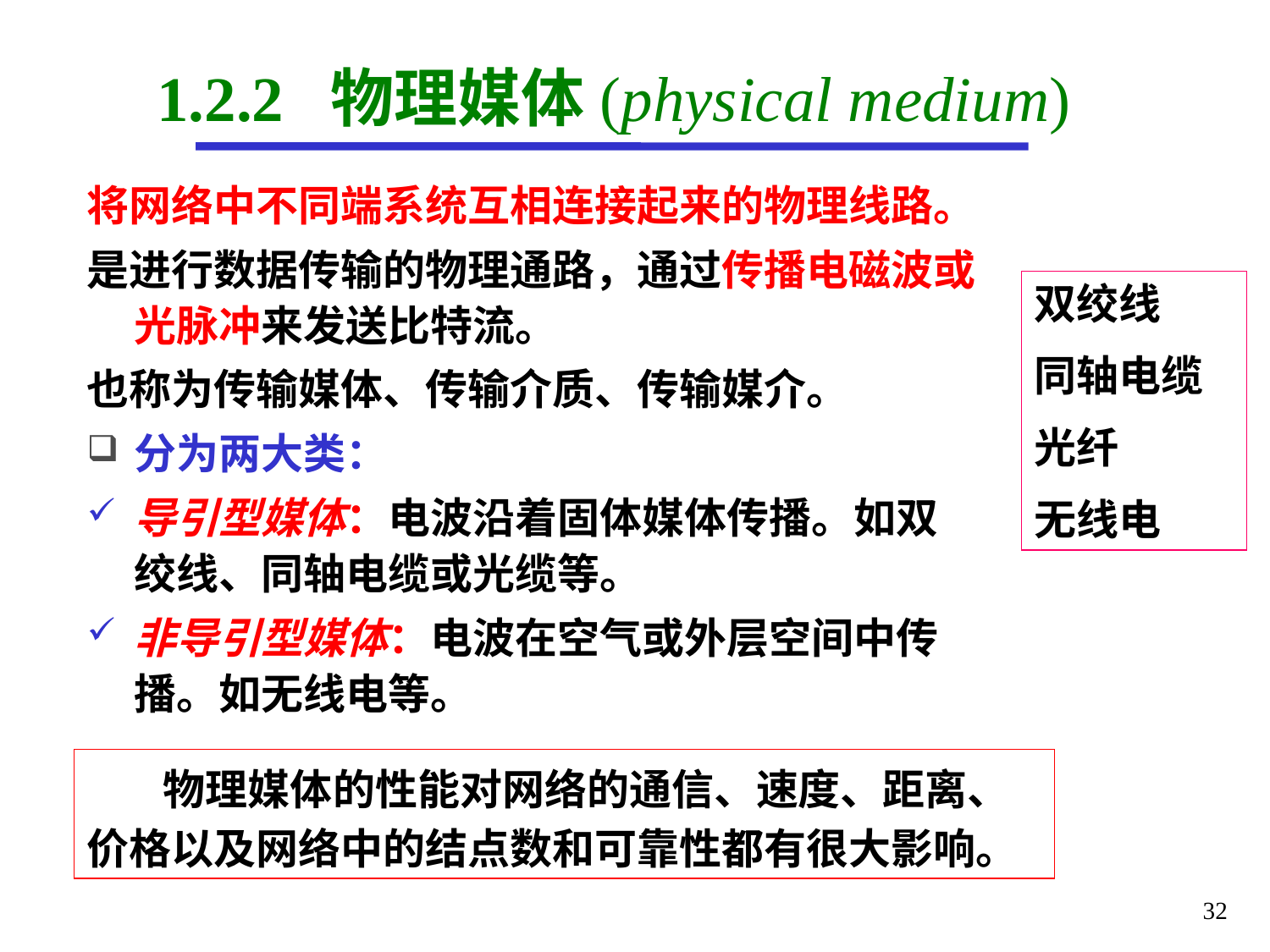

# 1.2.2  物理媒体(physical medium)
将网络中不同端系统互相连接起来的物理线路。
是进行数据传输的物理通路，通过传播电磁波或光脉冲来发送比特流。
也称为传输媒体、传输介质、传输媒介。
分为两大类：
导引型媒体：电波沿着固体媒体传播。如双绞线、同轴电缆或光缆等。
非导引型媒体：电波在空气或外层空间中传播。如无线电等。
双绞线
同轴电缆
光纤
无线电
       物理媒体的性能对网络的通信、速度、距离、价格以及网络中的结点数和可靠性都有很大影响。
32